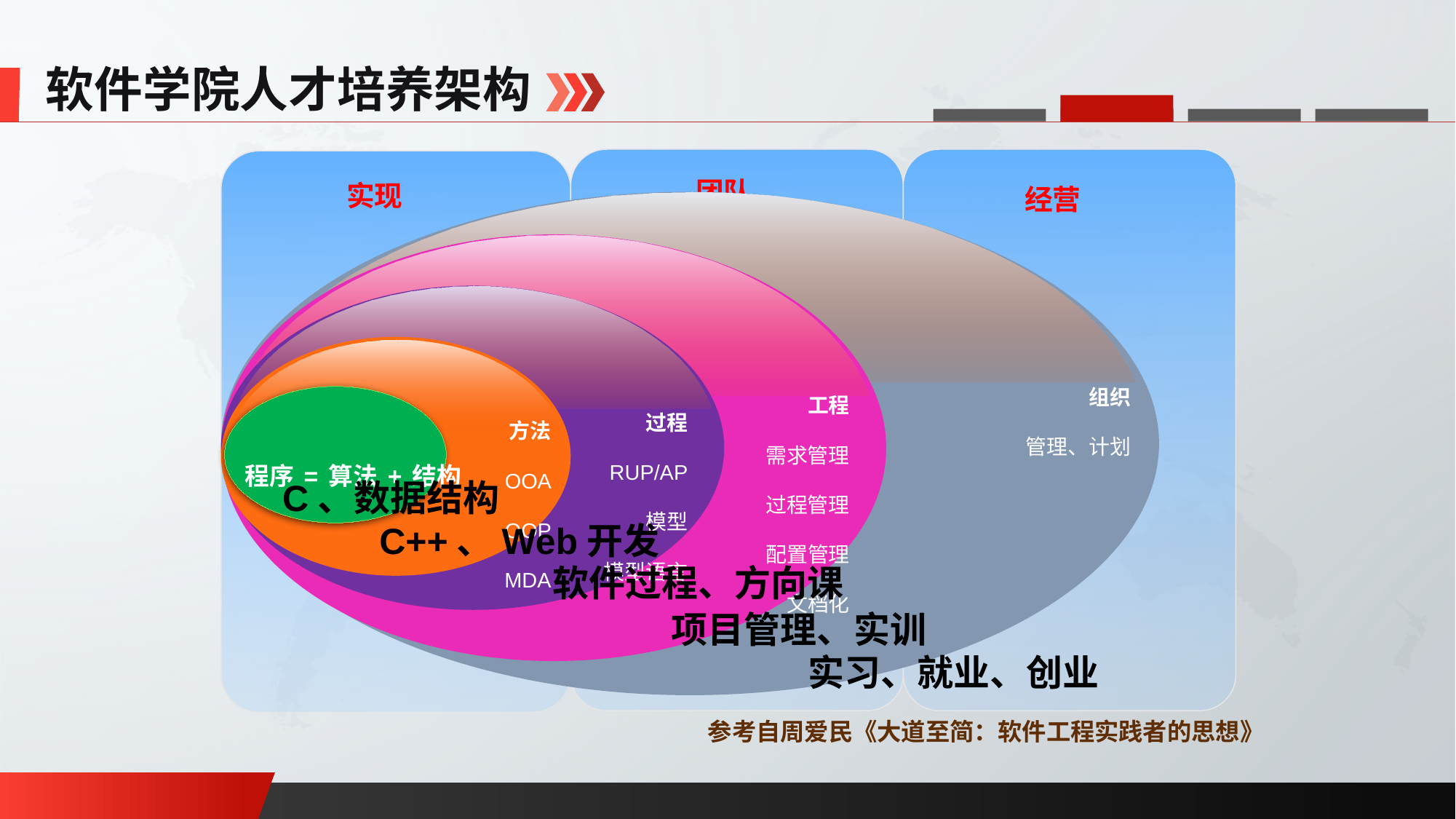

软件学院人才培养架构

团队

实现

经营

组织
管理、计划

工程
需求管理
过程管理
配置管理
文档化

 过程
RUP/AP
模型
模型语言

 方法
OOA
OOP
MDA

 程序=算法+结构
C、数据结构
C++、Web开发
软件过程、方向课
项目管理、实训
实习、就业、创业
参考自周爱民《大道至简：软件工程实践者的思想》